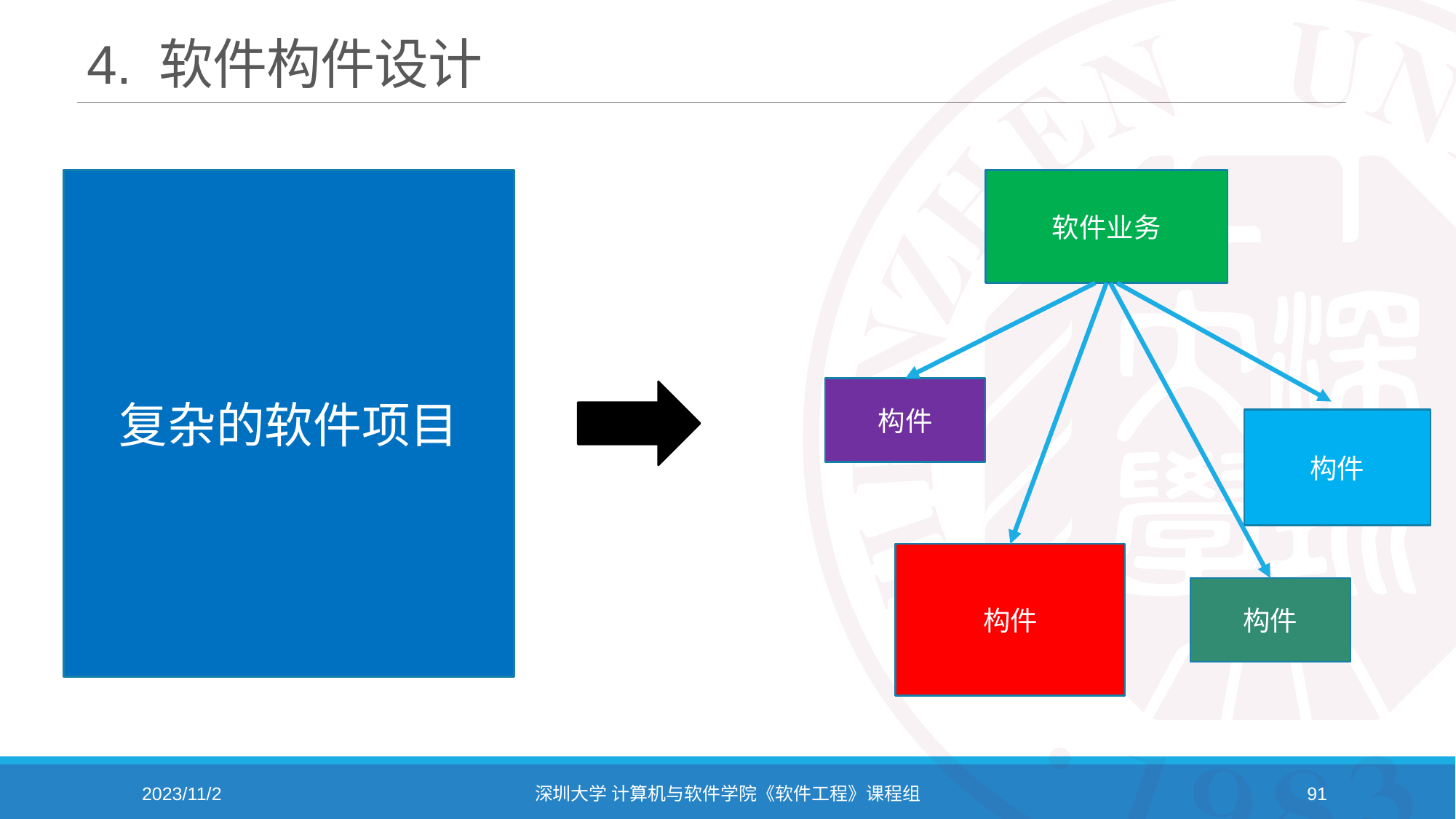

# 4. 软件构件设计
复杂的软件项目
软件业务
构件

构件
构件
构件
2023/11/2
深圳大学 计算机与软件学院《软件工程》课程组
91